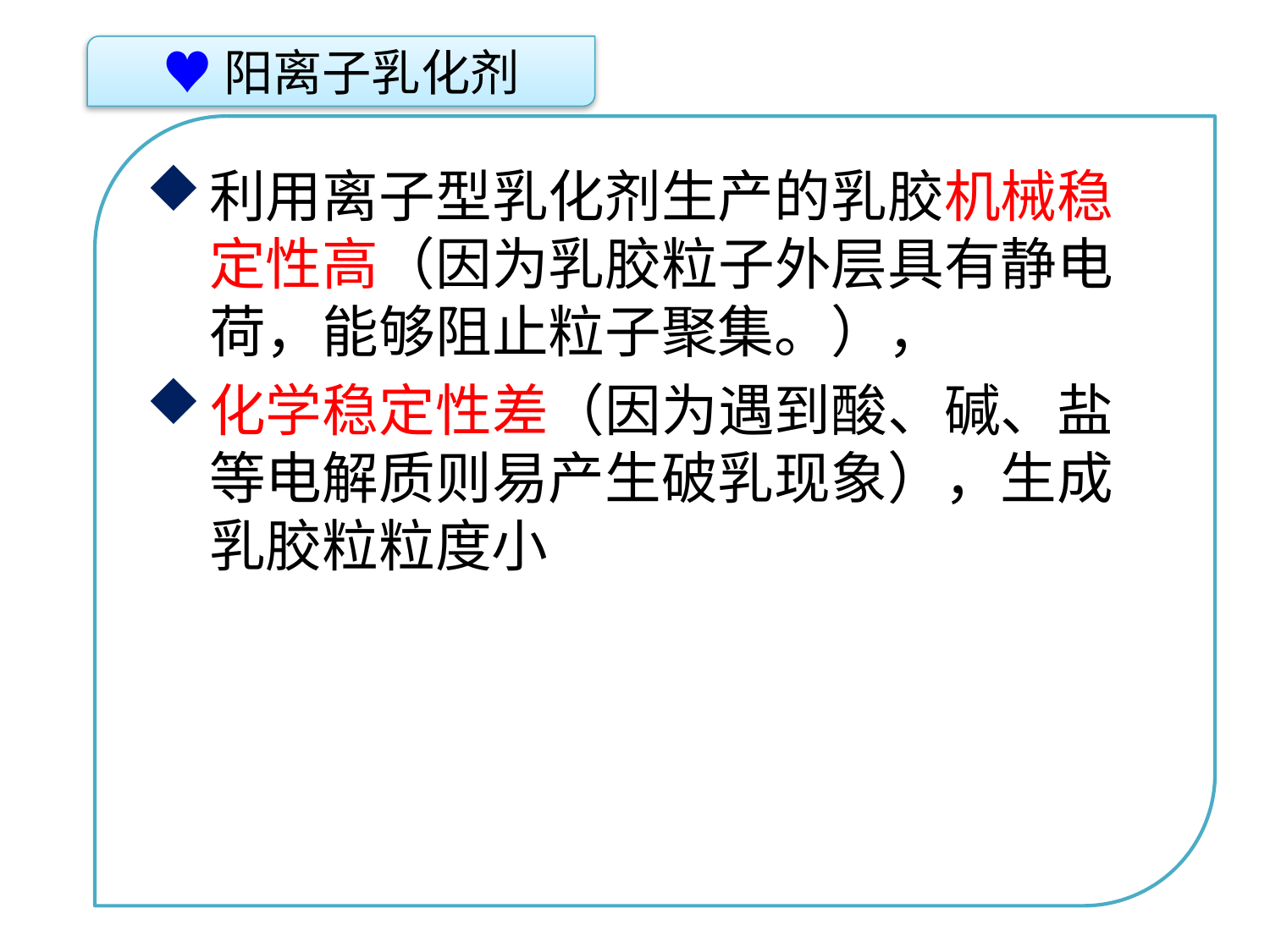

♥阳离子乳化剂
利用离子型乳化剂生产的乳胶机械稳定性高（因为乳胶粒子外层具有静电荷，能够阻止粒子聚集。），
化学稳定性差（因为遇到酸、碱、盐等电解质则易产生破乳现象），生成乳胶粒粒度小
点击添加文本
点击添加文本
点击添加文本
点击添加文本